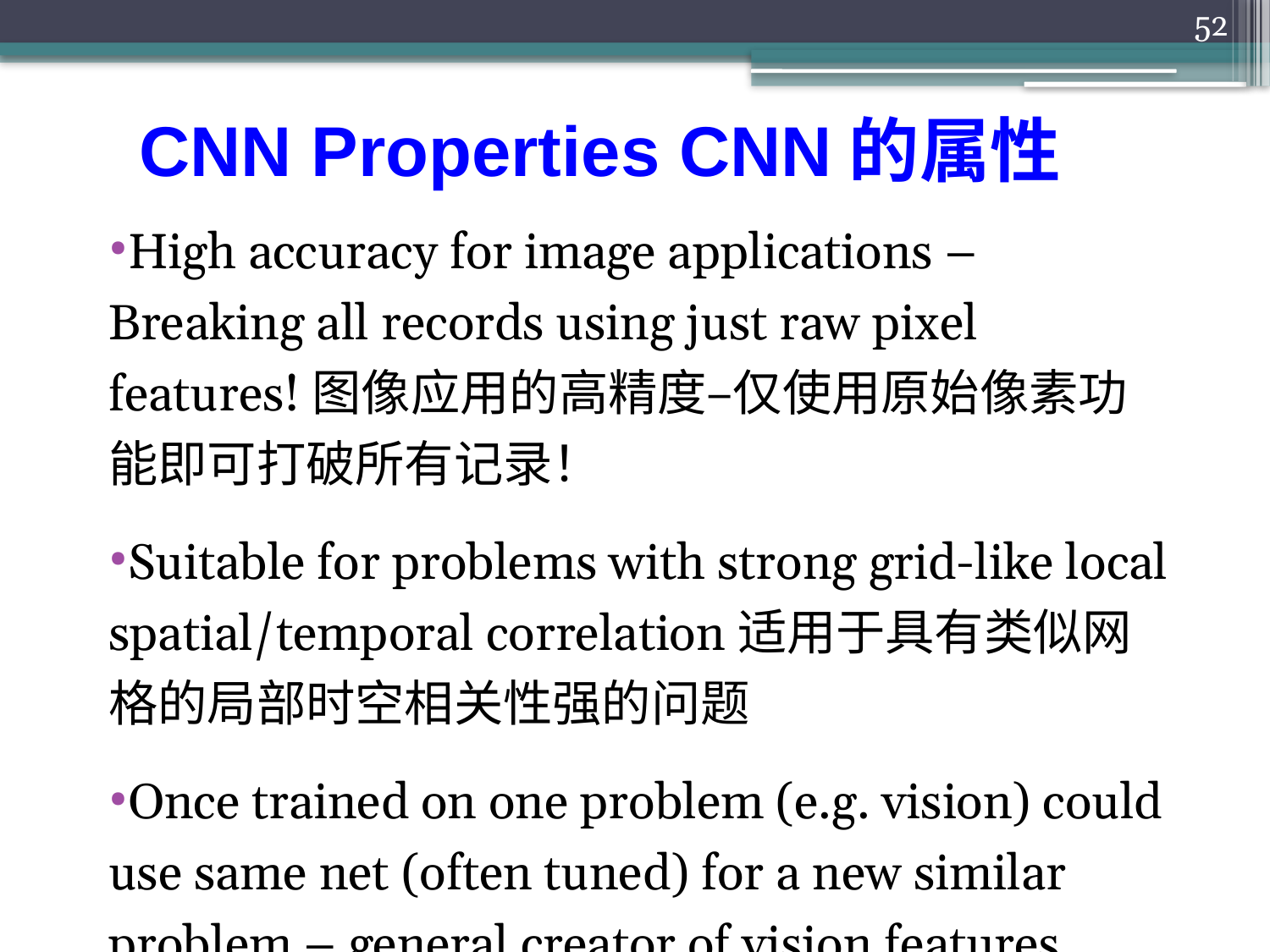

52
# CNN Properties CNN的属性
High accuracy for image applications – Breaking all records using just raw pixel features!图像应用的高精度–仅使用原始像素功能即可打破所有记录！
Suitable for problems with strong grid-like local spatial/temporal correlation适用于具有类似网格的局部时空相关性强的问题
Once trained on one problem (e.g. vision) could use same net (often tuned) for a new similar problem – general creator of vision features